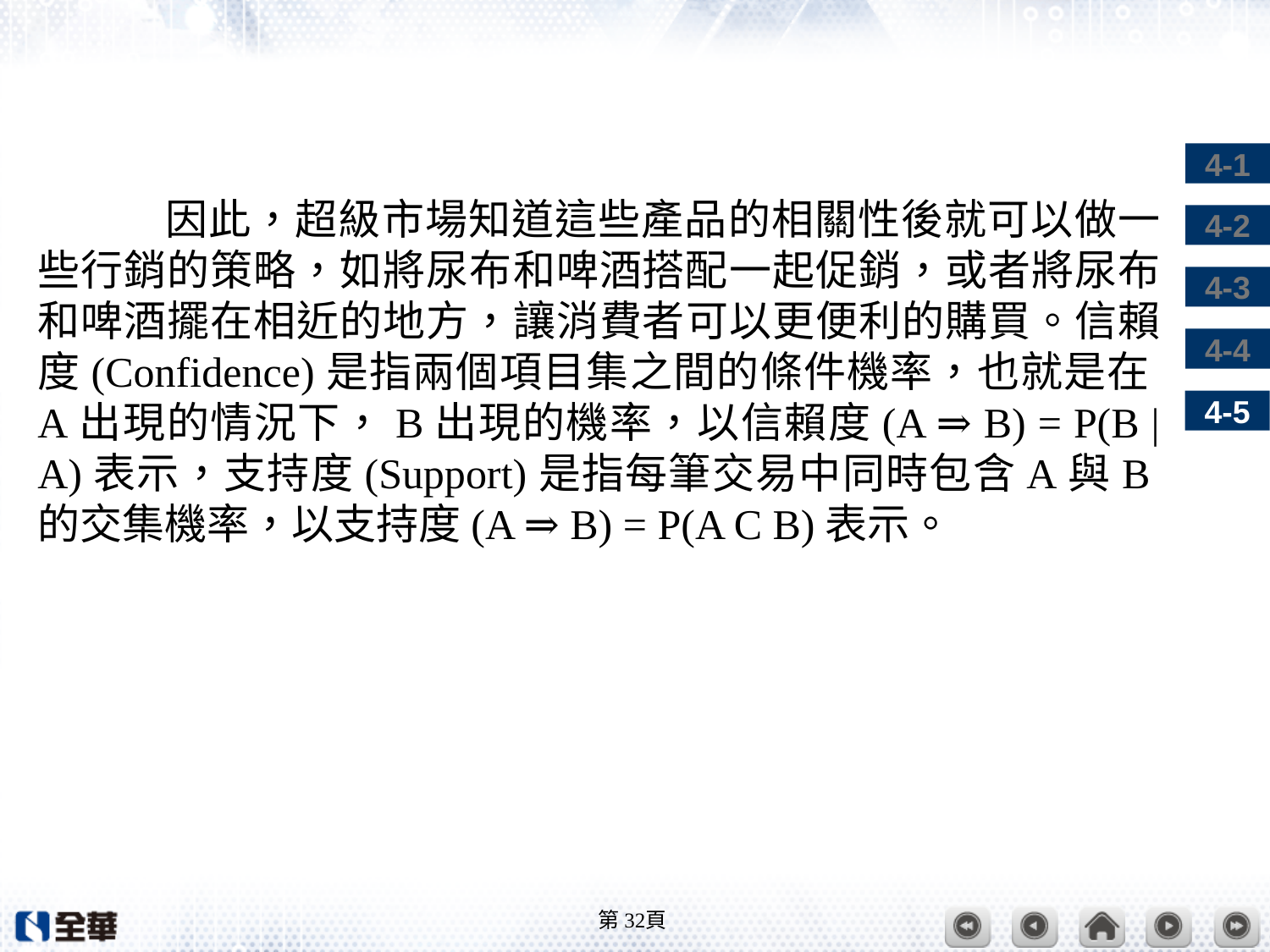

#
	因此，超級市場知道這些產品的相關性後就可以做一些行銷的策略，如將尿布和啤酒搭配一起促銷，或者將尿布和啤酒擺在相近的地方，讓消費者可以更便利的購買。信賴度(Confidence)是指兩個項目集之間的條件機率，也就是在A出現的情況下，B出現的機率，以信賴度(A ⇒ B) = P(B | A)表示，支持度(Support)是指每筆交易中同時包含A與B的交集機率，以支持度(A ⇒ B) = P(A C B)表示。